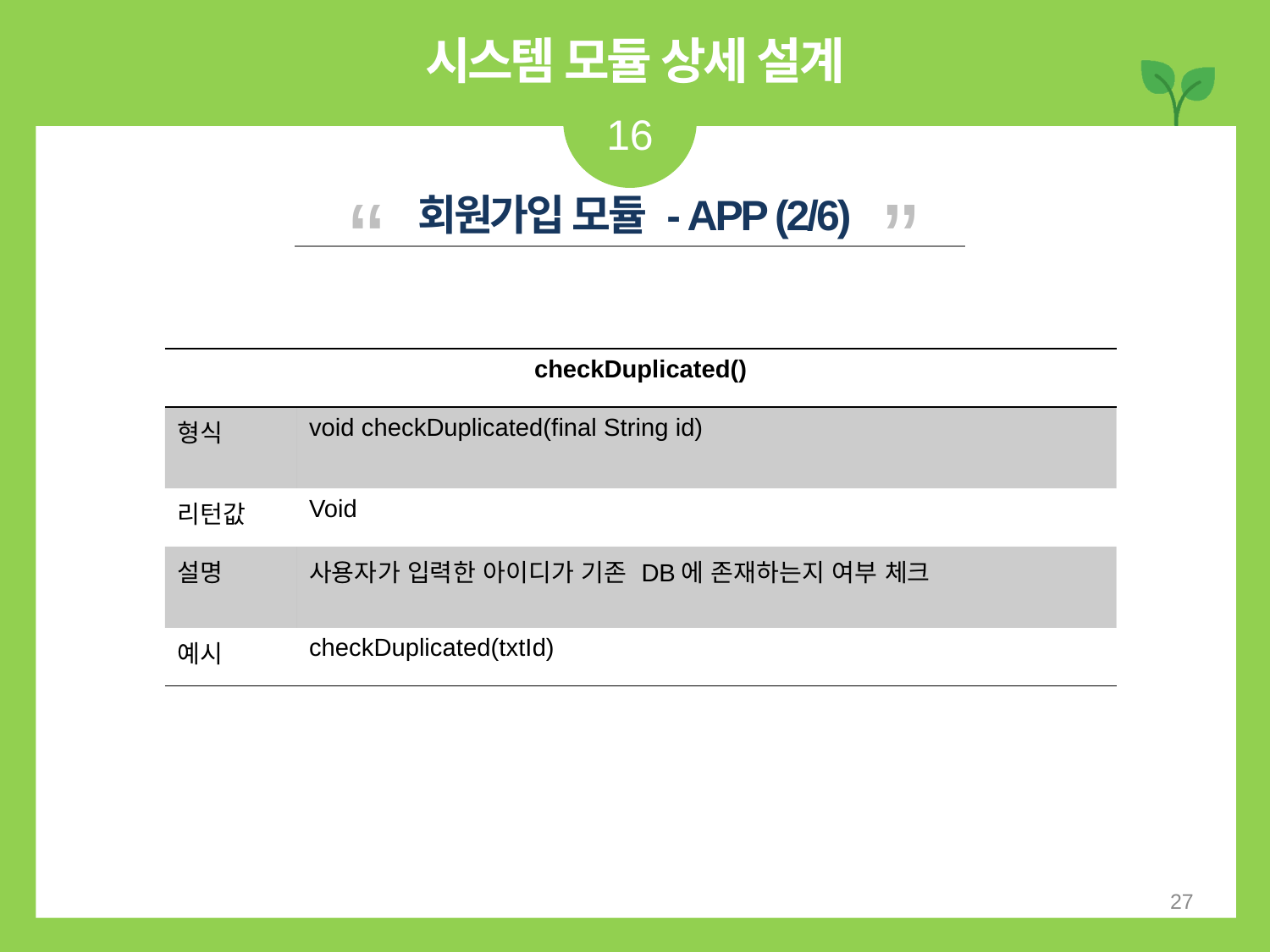

시스템 모듈 상세 설계

16

“                 ”
회원가입 모듈 - APP (2/6)
| checkDuplicated() |  |
| --- | --- |
| 형식 | void checkDuplicated(final String id) |
| 리턴값 | Void |
| 설명 | 사용자가 입력한 아이디가 기존 DB에 존재하는지 여부 체크 |
| 예시 | checkDuplicated(txtId) |
27